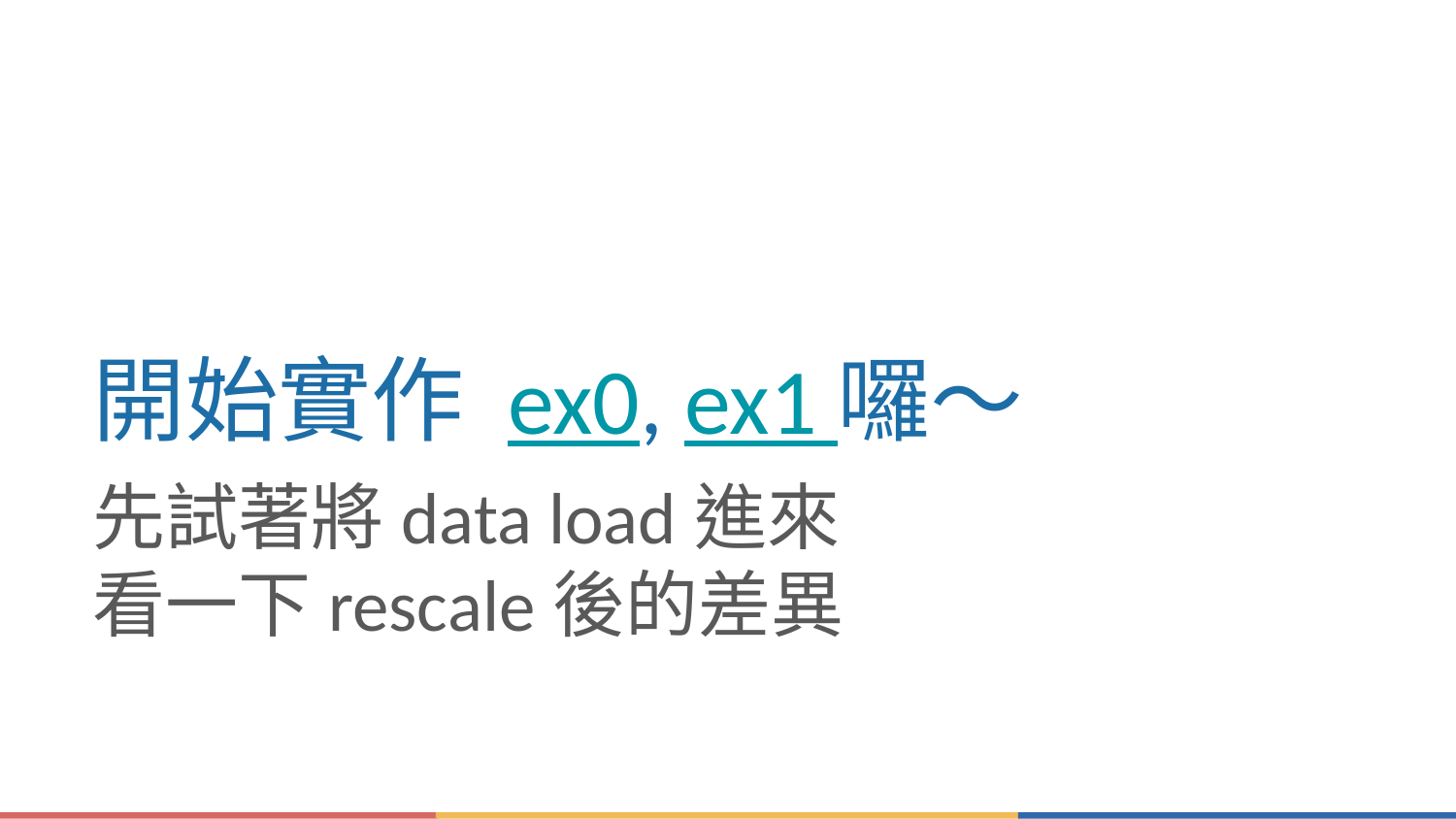

# 開始實作 ex0, ex1 囉～
先試著將data load進來
看一下rescale後的差異